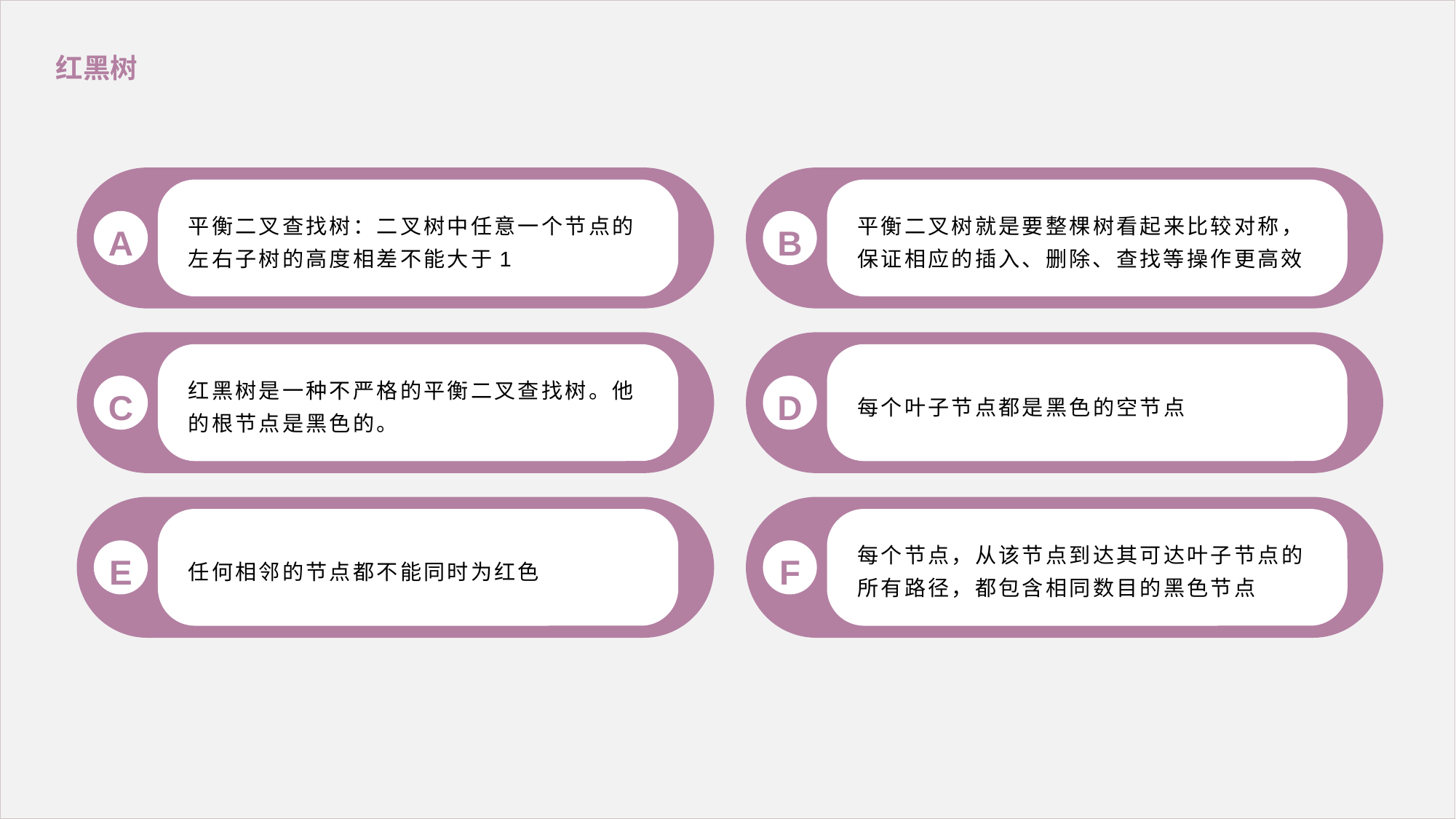

红黑树

平衡二叉查找树：二叉树中任意一个节点的左右子树的高度相差不能大于1
平衡二叉树就是要整棵树看起来比较对称，保证相应的插入、删除、查找等操作更高效
A
B

红黑树是一种不严格的平衡二叉查找树。他的根节点是黑色的。
每个叶子节点都是黑色的空节点
C
D

任何相邻的节点都不能同时为红色
每个节点，从该节点到达其可达叶子节点的所有路径，都包含相同数目的黑色节点
E
F